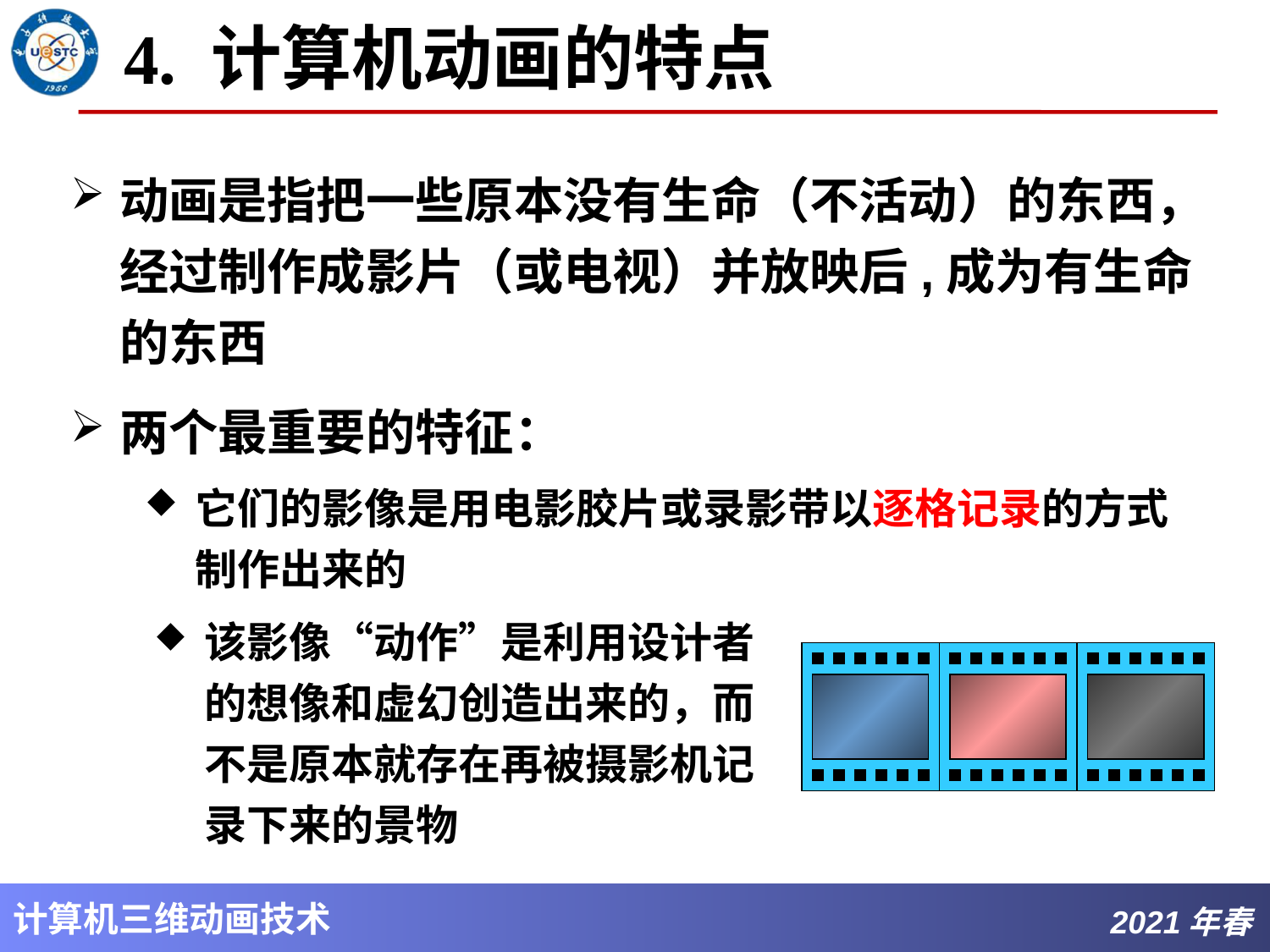

# 4. 计算机动画的特点
动画是指把一些原本没有生命（不活动）的东西，经过制作成影片（或电视）并放映后,成为有生命的东西
两个最重要的特征：
它们的影像是用电影胶片或录影带以逐格记录的方式制作出来的
该影像“动作”是利用设计者的想像和虚幻创造出来的，而不是原本就存在再被摄影机记录下来的景物